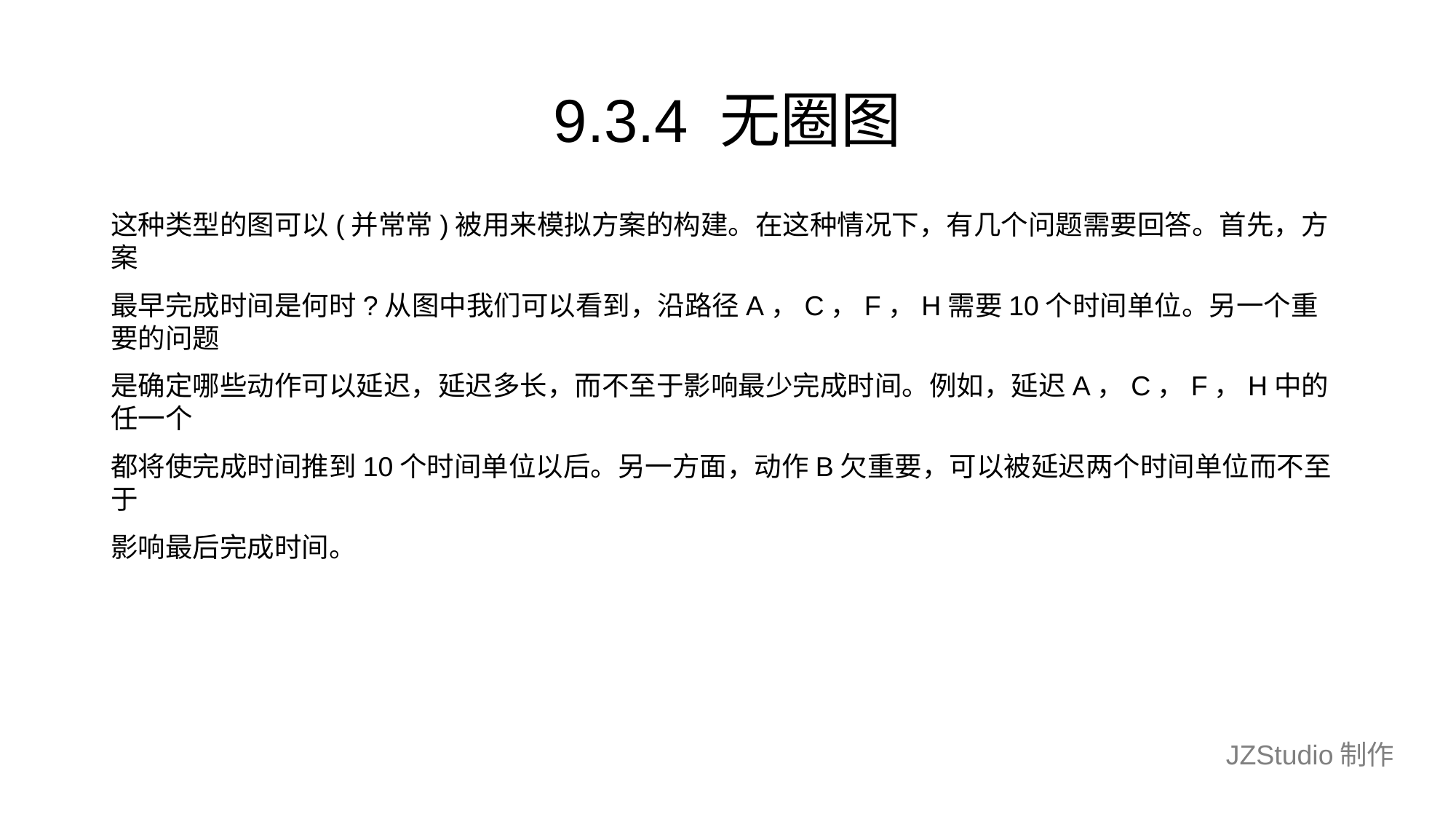

# 9.3.4 无圈图
这种类型的图可以(并常常)被用来模拟方案的构建。在这种情况下，有几个问题需要回答。首先，方案
最早完成时间是何时?从图中我们可以看到，沿路径A，C，F，H需要10个时间单位。另一个重要的问题
是确定哪些动作可以延迟，延迟多长，而不至于影响最少完成时间。例如，延迟A，C，F，H中的任一个
都将使完成时间推到10个时间单位以后。另一方面，动作B欠重要，可以被延迟两个时间单位而不至于
影响最后完成时间。